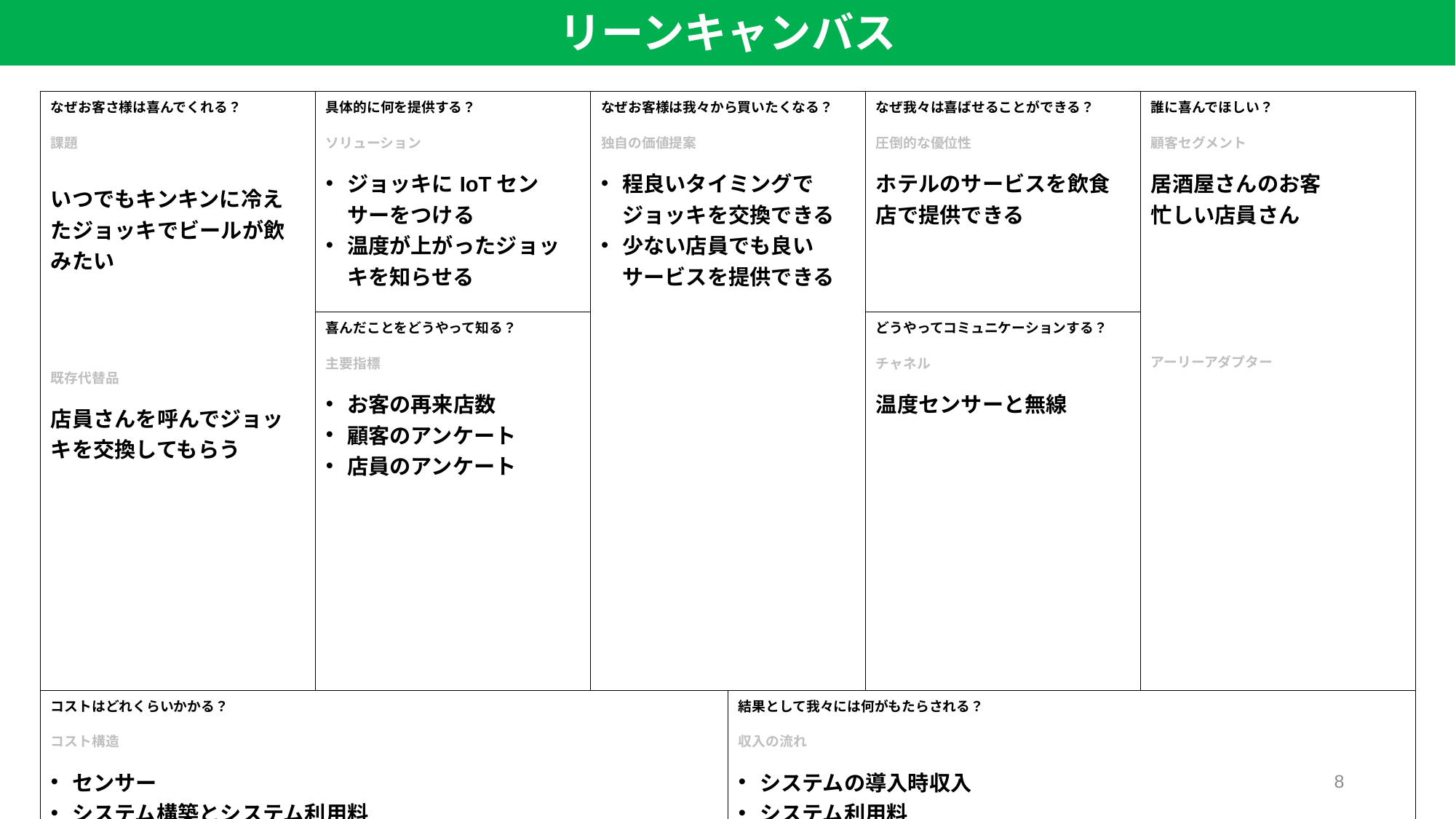

リーンキャンバス
| なぜお客さ様は喜んでくれる？ 課題 いつでもキンキンに冷えたジョッキでビールが飲みたい 既存代替品 店員さんを呼んでジョッキを交換してもらう | 具体的に何を提供する？ ソリューション ジョッキにIoTセンサーをつける 温度が上がったジョッキを知らせる | なぜお客様は我々から買いたくなる？ 独自の価値提案 程良いタイミングでジョッキを交換できる 少ない店員でも良いサービスを提供できる |  | なぜ我々は喜ばせることができる？ 圧倒的な優位性 ホテルのサービスを飲食店で提供できる | 誰に喜んでほしい？ 顧客セグメント 居酒屋さんのお客 忙しい店員さん アーリーアダプター |
| --- | --- | --- | --- | --- | --- |
|  | 喜んだことをどうやって知る？ 主要指標 お客の再来店数 顧客のアンケート 店員のアンケート |  |  | どうやってコミュニケーションする？ チャネル 温度センサーと無線 |  |
| コストはどれくらいかかる？ コスト構造 センサー システム構築とシステム利用料 |  |  | 結果として我々には何がもたらされる？ 収入の流れ システムの導入時収入 システム利用料 |  |  |
8